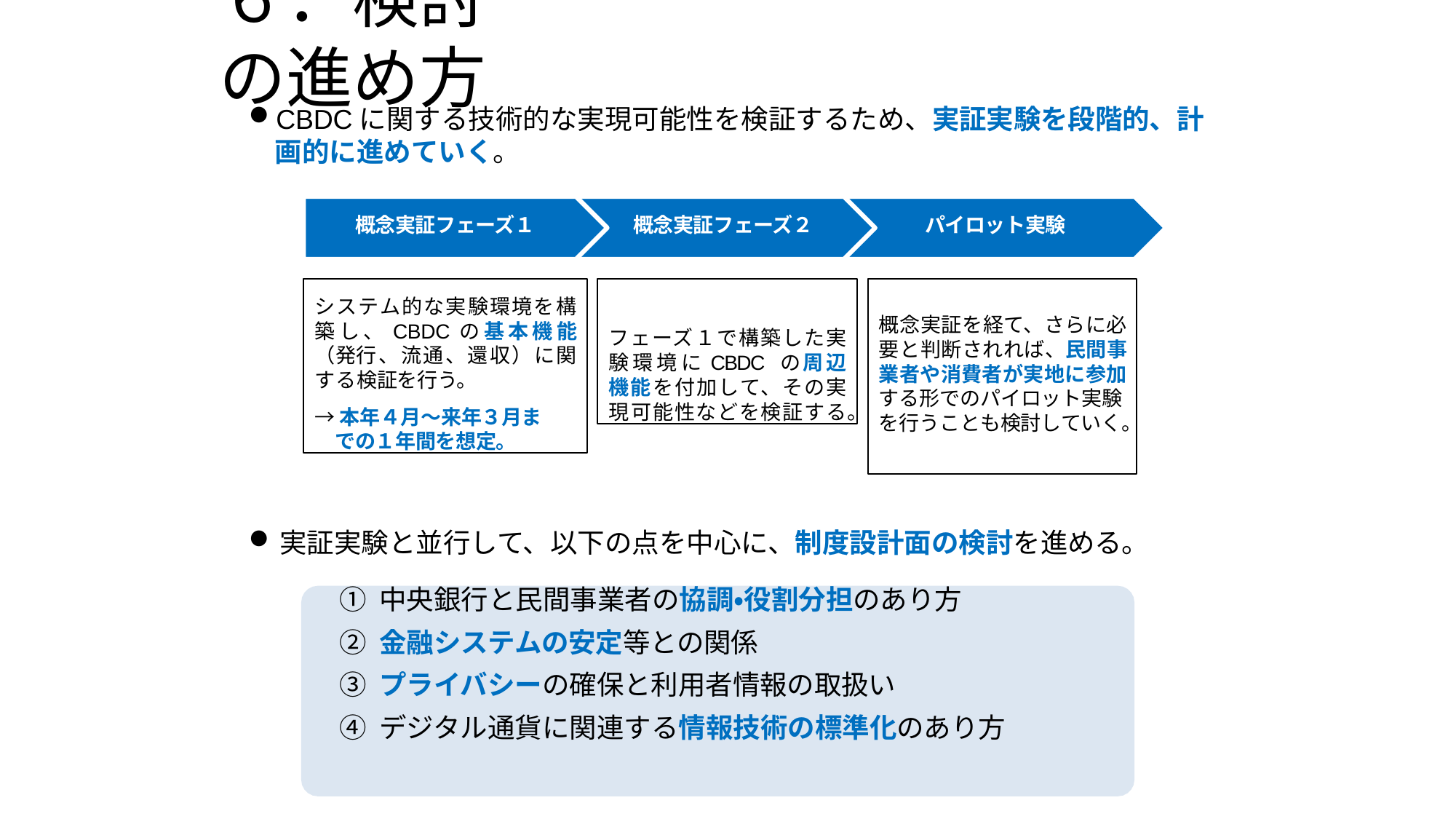

# ６．検討の進め方
CBDCに関する技術的な実現可能性を検証するため、実証実験を段階的、計画的に進めていく。

概念実証フェーズ１
概念実証フェーズ２
パイロット実験

フェーズ１で構築した実験環境にCBDC の周辺機能を付加して、その実現可能性などを検証する。
システム的な実験環境を構築し、CBDCの基本機能（発行、流通、還収）に関する検証を行う。
→本年４月～来年３月までの１年間を想定。

概念実証を経て、さらに必要と判断されれば、民間事業者や消費者が実地に参加する形でのパイロット実験
を行うことも検討していく。
実証実験と並行して、以下の点を中心に、制度設計面の検討を進める。

① 中央銀行と民間事業者の協調・役割分担のあり方
② 金融システムの安定等との関係
③ プライバシーの確保と利用者情報の取扱い
④ デジタル通貨に関連する情報技術の標準化のあり方